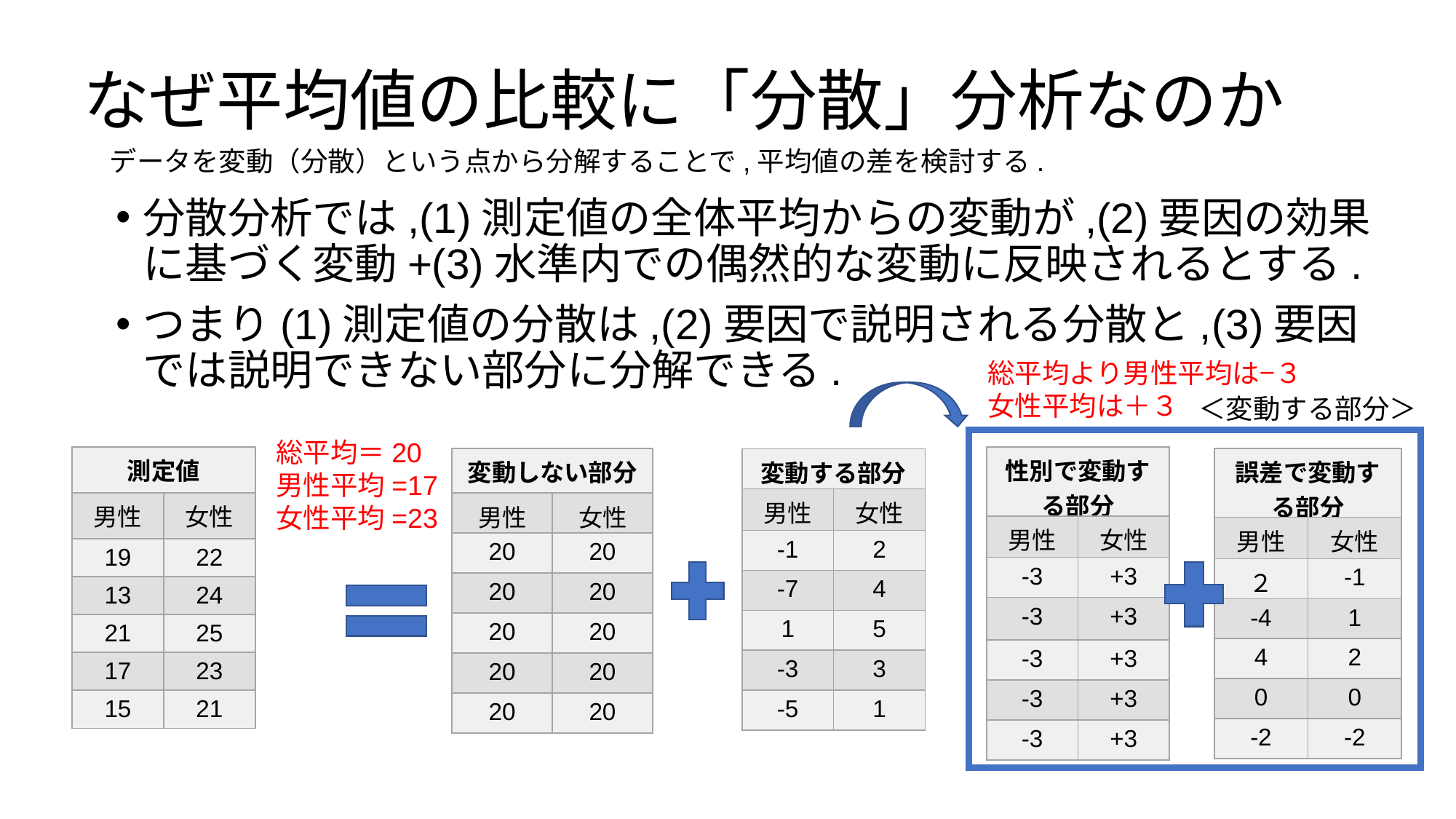

# なぜ平均値の比較に「分散」分析なのか
データを変動（分散）という点から分解することで,平均値の差を検討する.
分散分析では,(1)測定値の全体平均からの変動が,(2)要因の効果に基づく変動+(3)水準内での偶然的な変動に反映されるとする.
つまり(1)測定値の分散は,(2)要因で説明される分散と,(3)要因では説明できない部分に分解できる.
総平均より男性平均は−３
女性平均は＋３

＜変動する部分＞

総平均＝20
男性平均=17
女性平均=23
| 測定値 |  |
| --- | --- |
| 男性 | 女性 |
| 19 | 22 |
| 13 | 24 |
| 21 | 25 |
| 17 | 23 |
| 15 | 21 |
| 性別で変動する部分 |  |
| --- | --- |
| 男性 | 女性 |
| -3 | +3 |
| -3 | +3 |
| -3 | +3 |
| -3 | +3 |
| -3 | +3 |
| 変動しない部分 |  |
| --- | --- |
| 男性 | 女性 |
| 20 | 20 |
| 20 | 20 |
| 20 | 20 |
| 20 | 20 |
| 20 | 20 |
| 誤差で変動する部分 |  |
| --- | --- |
| 男性 | 女性 |
| ２ | -1 |
| -4 | 1 |
| 4 | 2 |
| 0 | 0 |
| -2 | -2 |
| 変動する部分 |  |
| --- | --- |
| 男性 | 女性 |
| -1 | 2 |
| -7 | 4 |
| 1 | 5 |
| -3 | 3 |
| -5 | 1 |